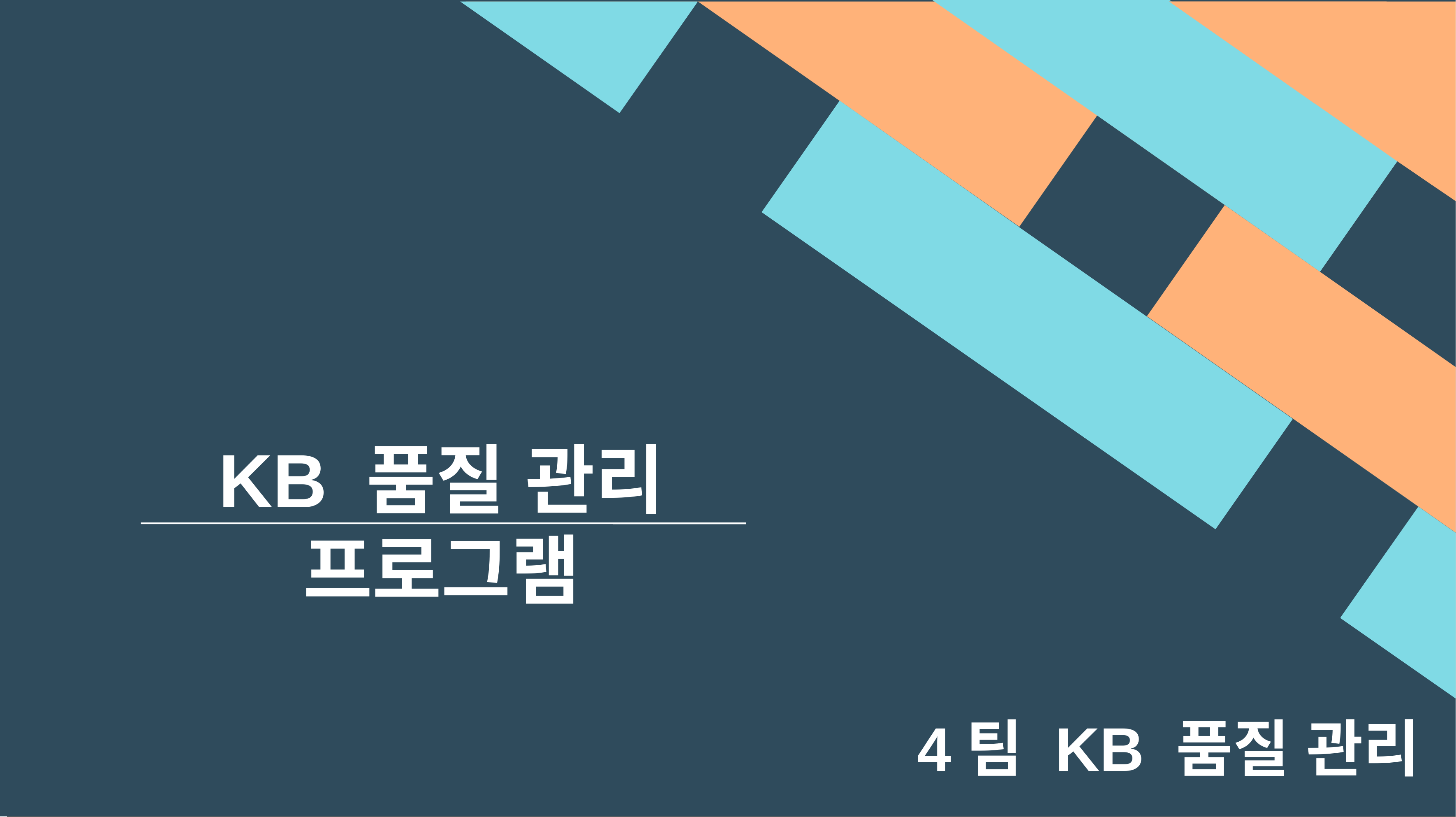

KB 품질 관리 프로그램

4팀 KB 품질 관리